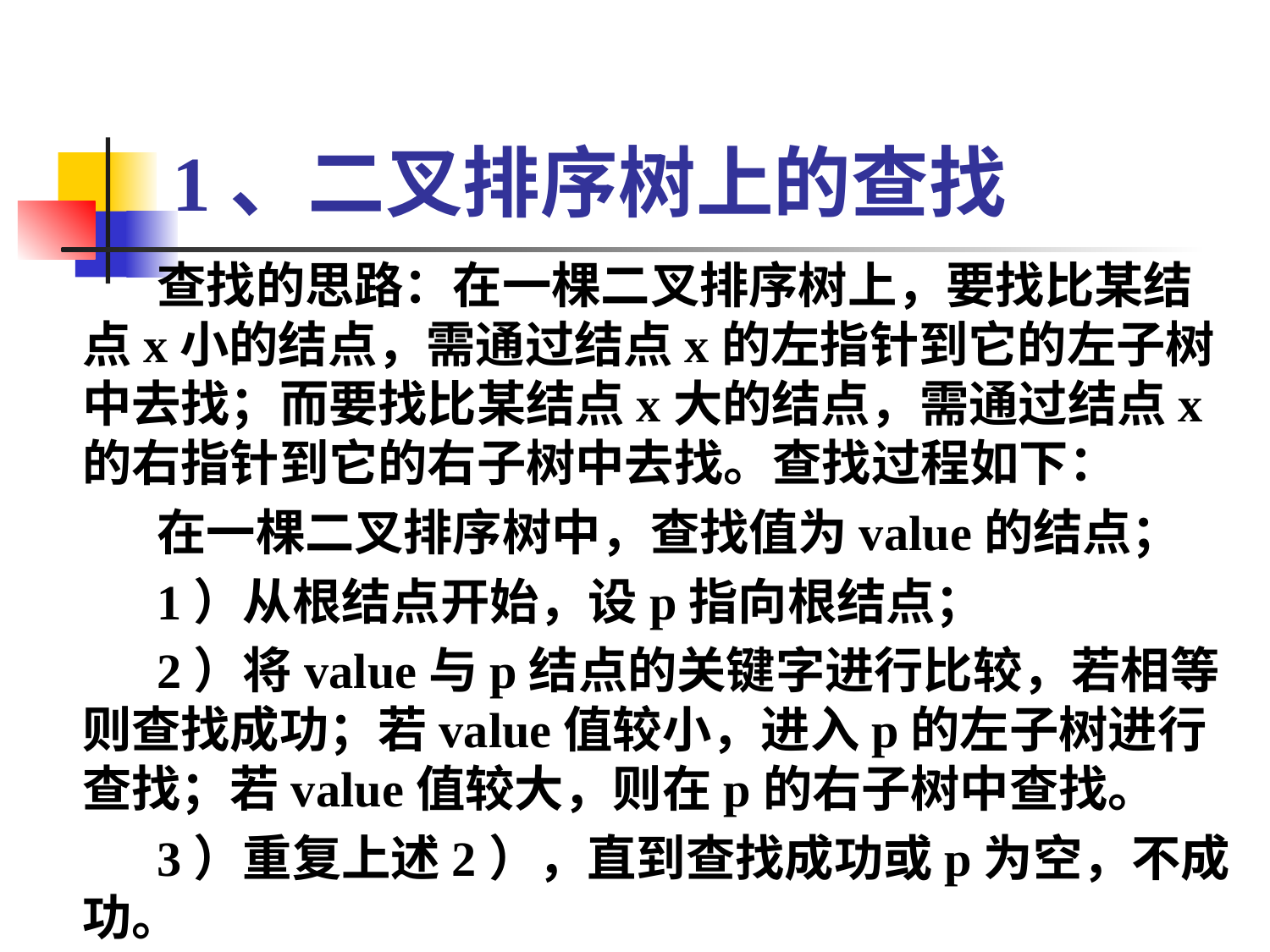

# 1、二叉排序树上的查找
查找的思路：在一棵二叉排序树上，要找比某结点x小的结点，需通过结点x的左指针到它的左子树中去找；而要找比某结点x大的结点，需通过结点x的右指针到它的右子树中去找。查找过程如下：
在一棵二叉排序树中，查找值为value的结点；
1）从根结点开始，设p指向根结点；
2）将value与p结点的关键字进行比较，若相等则查找成功；若value值较小，进入p的左子树进行查找；若value值较大，则在p的右子树中查找。
3）重复上述2），直到查找成功或p为空，不成功。
62